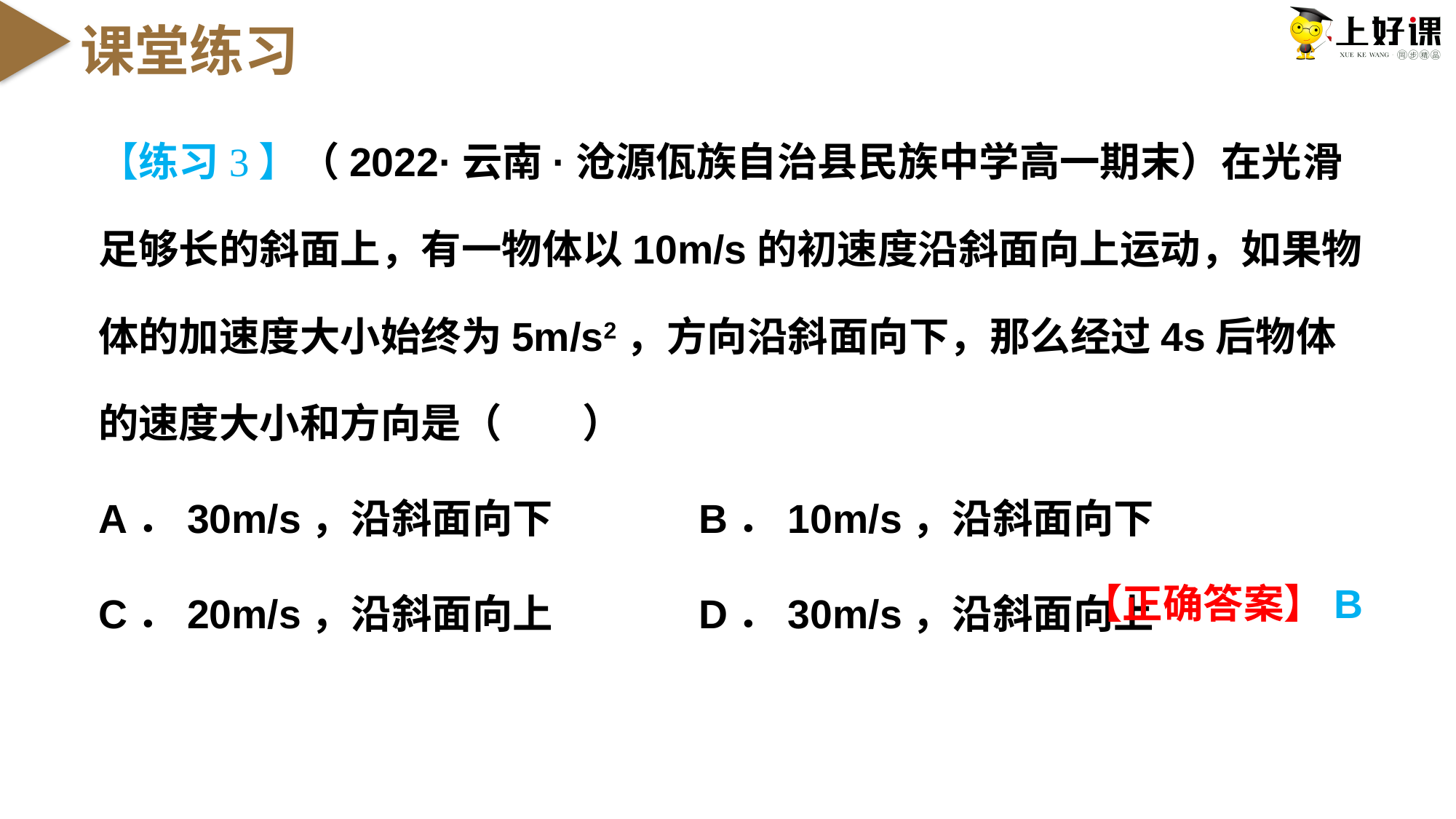

课堂练习
【练习3】（2022·云南·沧源佤族自治县民族中学高一期末）在光滑足够长的斜面上，有一物体以10m/s的初速度沿斜面向上运动，如果物体的加速度大小始终为5m/s2，方向沿斜面向下，那么经过4s后物体的速度大小和方向是（　　）
A．30m/s，沿斜面向下	     B．10m/s，沿斜面向下
C．20m/s，沿斜面向上	     D．30m/s，沿斜面向上
【正确答案】B